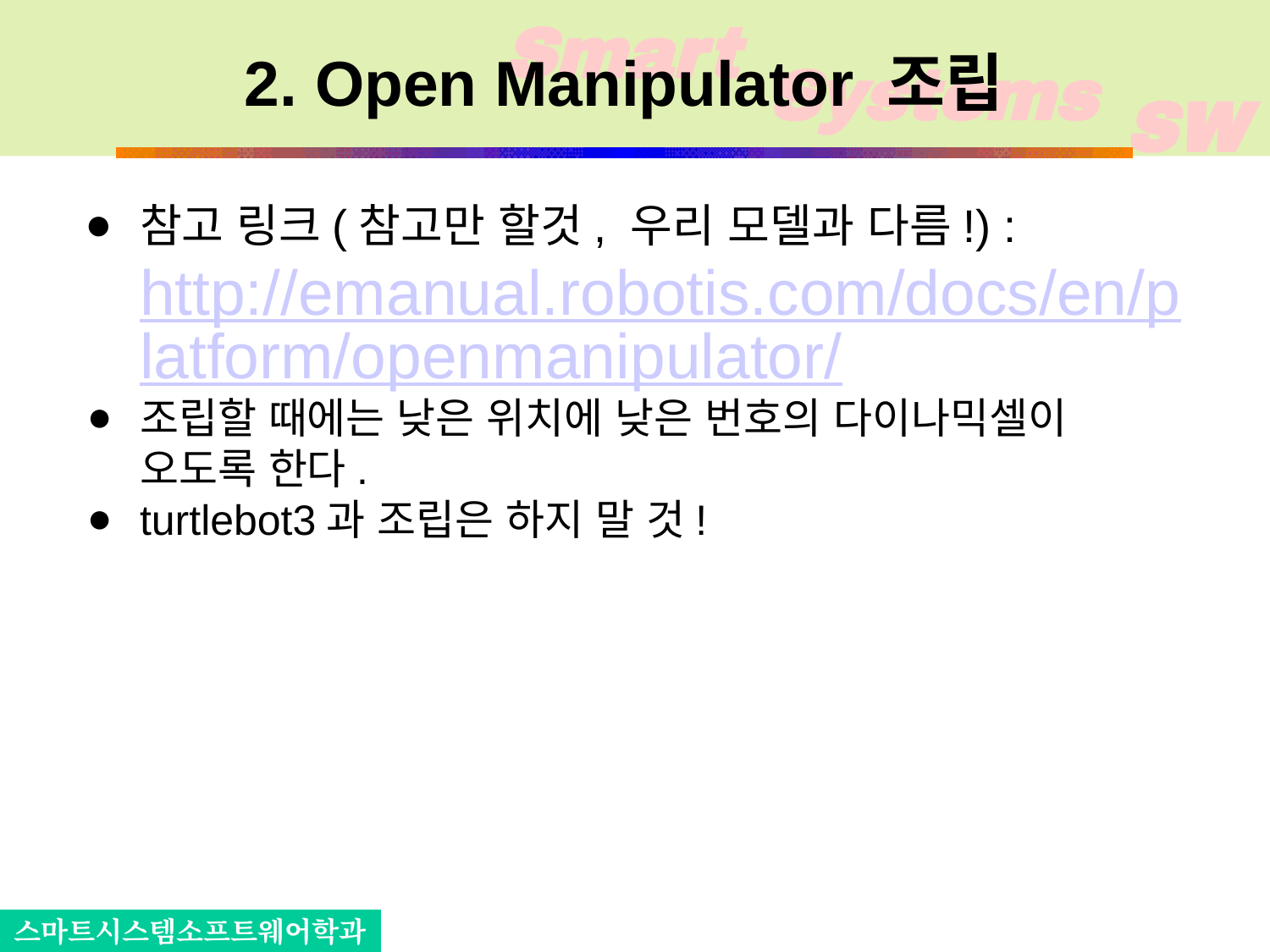

# 2. Open Manipulator 조립
참고 링크(참고만 할것, 우리 모델과 다름!) : http://emanual.robotis.com/docs/en/platform/openmanipulator/
조립할 때에는 낮은 위치에 낮은 번호의 다이나믹셀이 오도록 한다.
turtlebot3과 조립은 하지 말 것!